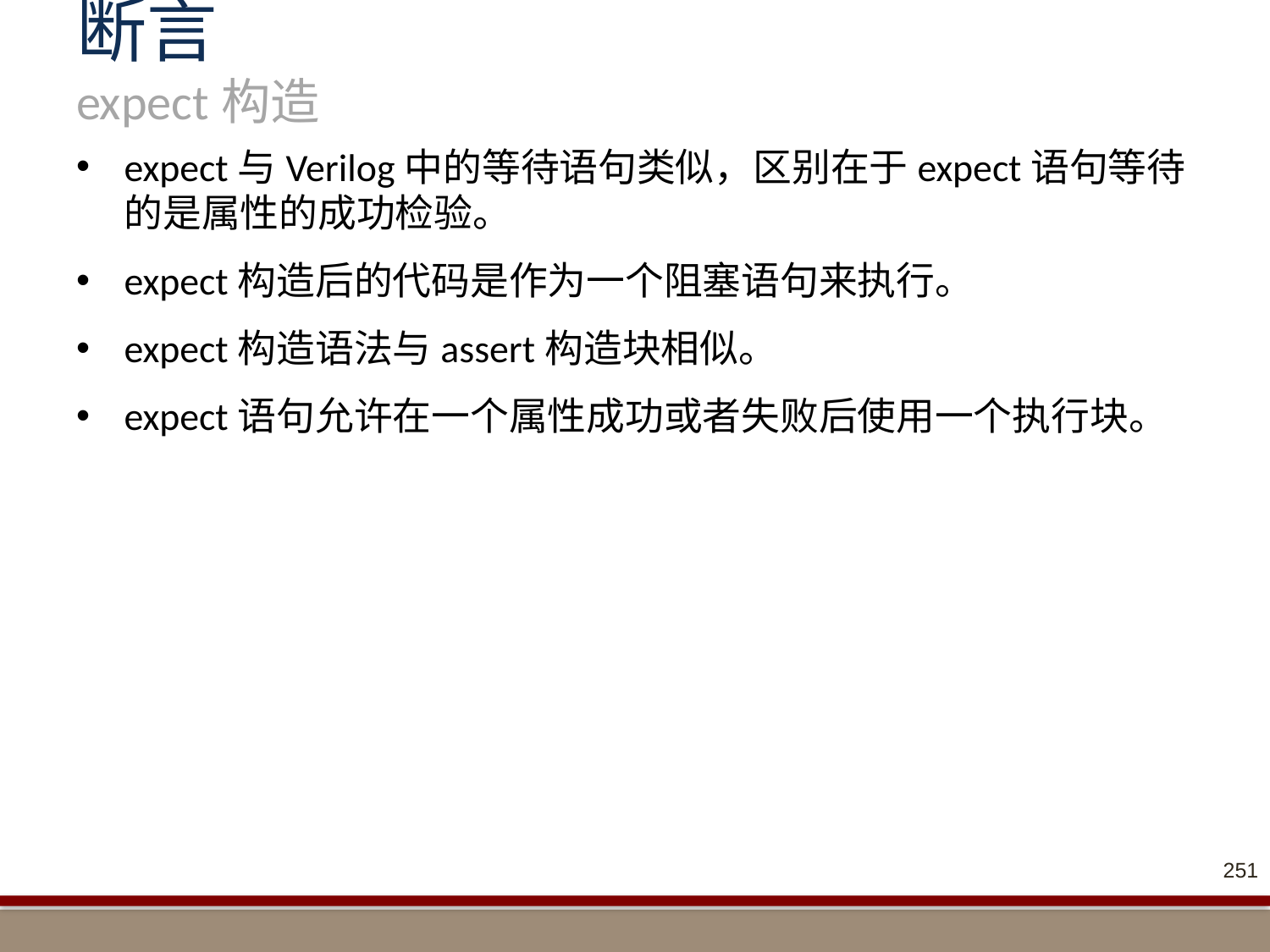

# 断言 expect构造
expect与Verilog中的等待语句类似，区别在于expect语句等待的是属性的成功检验。
expect构造后的代码是作为一个阻塞语句来执行。
expect构造语法与assert构造块相似。
expect语句允许在一个属性成功或者失败后使用一个执行块。
251